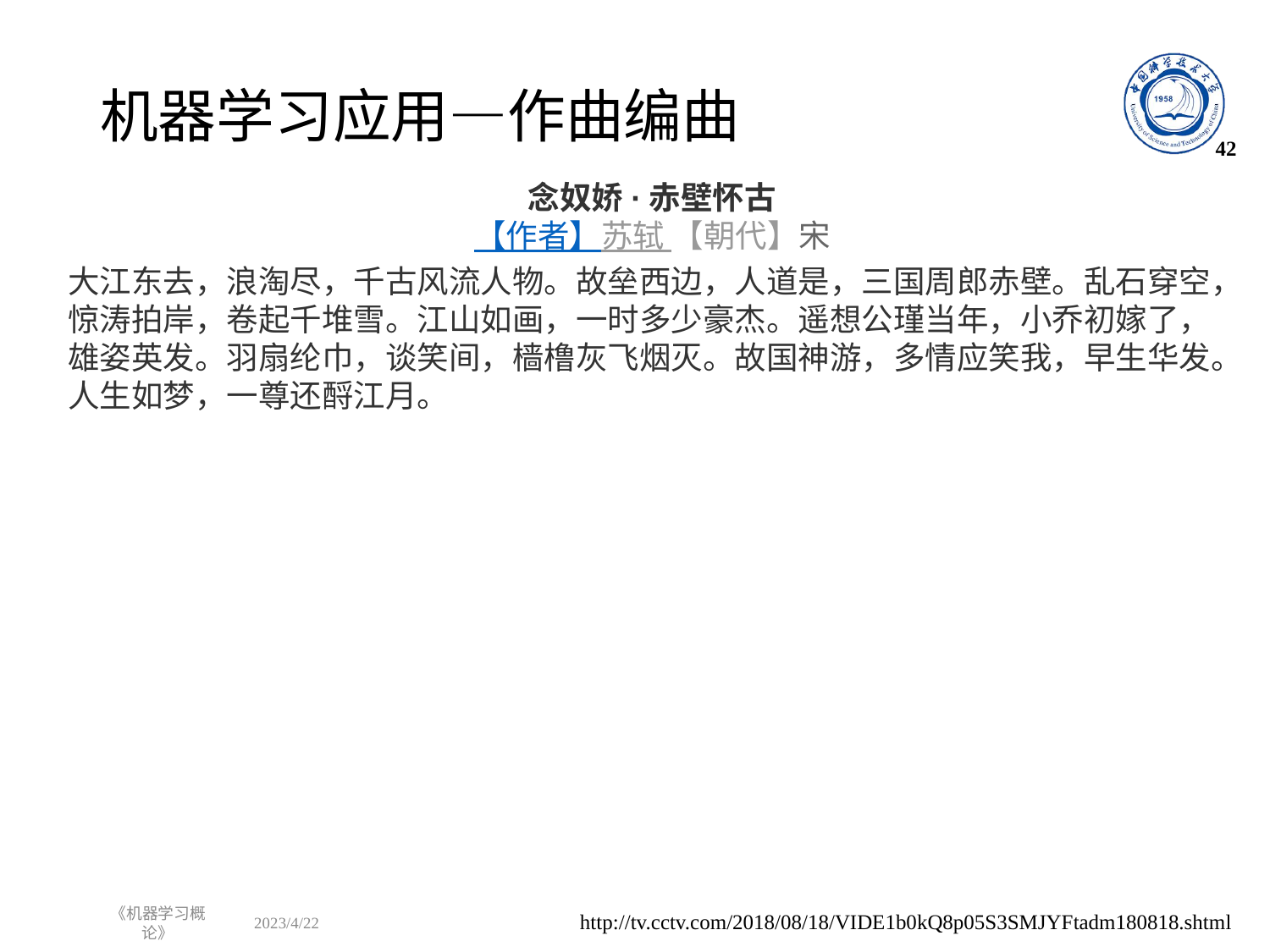

# 机器学习应用—作曲编曲
42
念奴娇·赤壁怀古
【作者】苏轼 【朝代】宋
大江东去，浪淘尽，千古风流人物。故垒西边，人道是，三国周郎赤壁。乱石穿空，惊涛拍岸，卷起千堆雪。江山如画，一时多少豪杰。遥想公瑾当年，小乔初嫁了，雄姿英发。羽扇纶巾，谈笑间，樯橹灰飞烟灭。故国神游，多情应笑我，早生华发。人生如梦，一尊还酹江月。
http://tv.cctv.com/2018/08/18/VIDE1b0kQ8p05S3SMJYFtadm180818.shtml
《机器学习概论》
2023/4/22